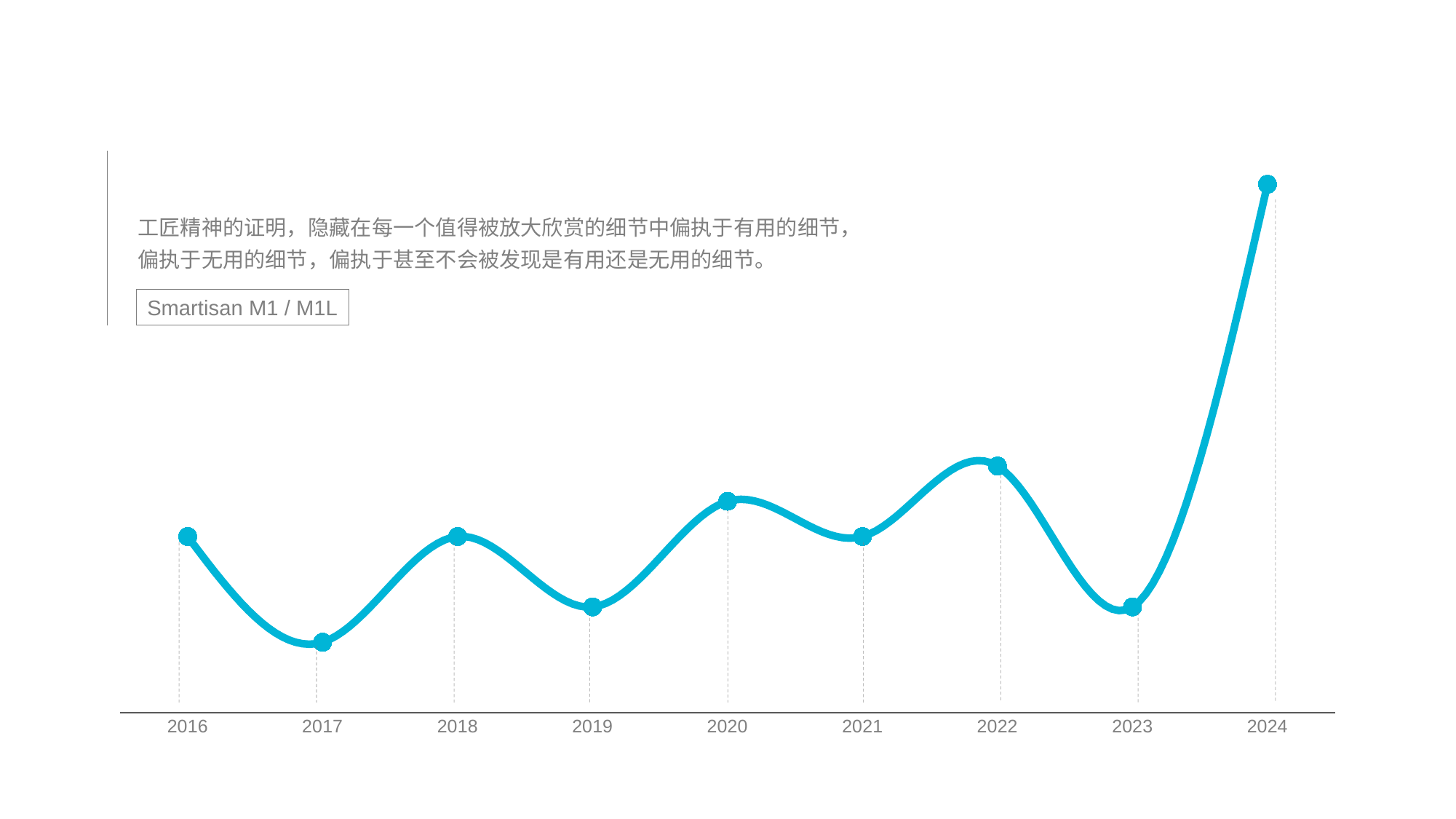

### Chart

| Category | 系列 1 |
|---|---|
| 2016 | 5.0 |
| 2017 | 2.0 |
| 2018 | 5.0 |
| 2019 | 3.0 |
| 2020 | 6.0 |
| 2021 | 5.0 |
| 2022 | 7.0 |
| 2023 | 3.0 |
| 2024 | 15.0 |
请输入你的情怀
工匠精神的证明，隐藏在每一个值得被放大欣赏的细节中偏执于有用的细节，
偏执于无用的细节，偏执于甚至不会被发现是有用还是无用的细节。
Smartisan M1 / M1L